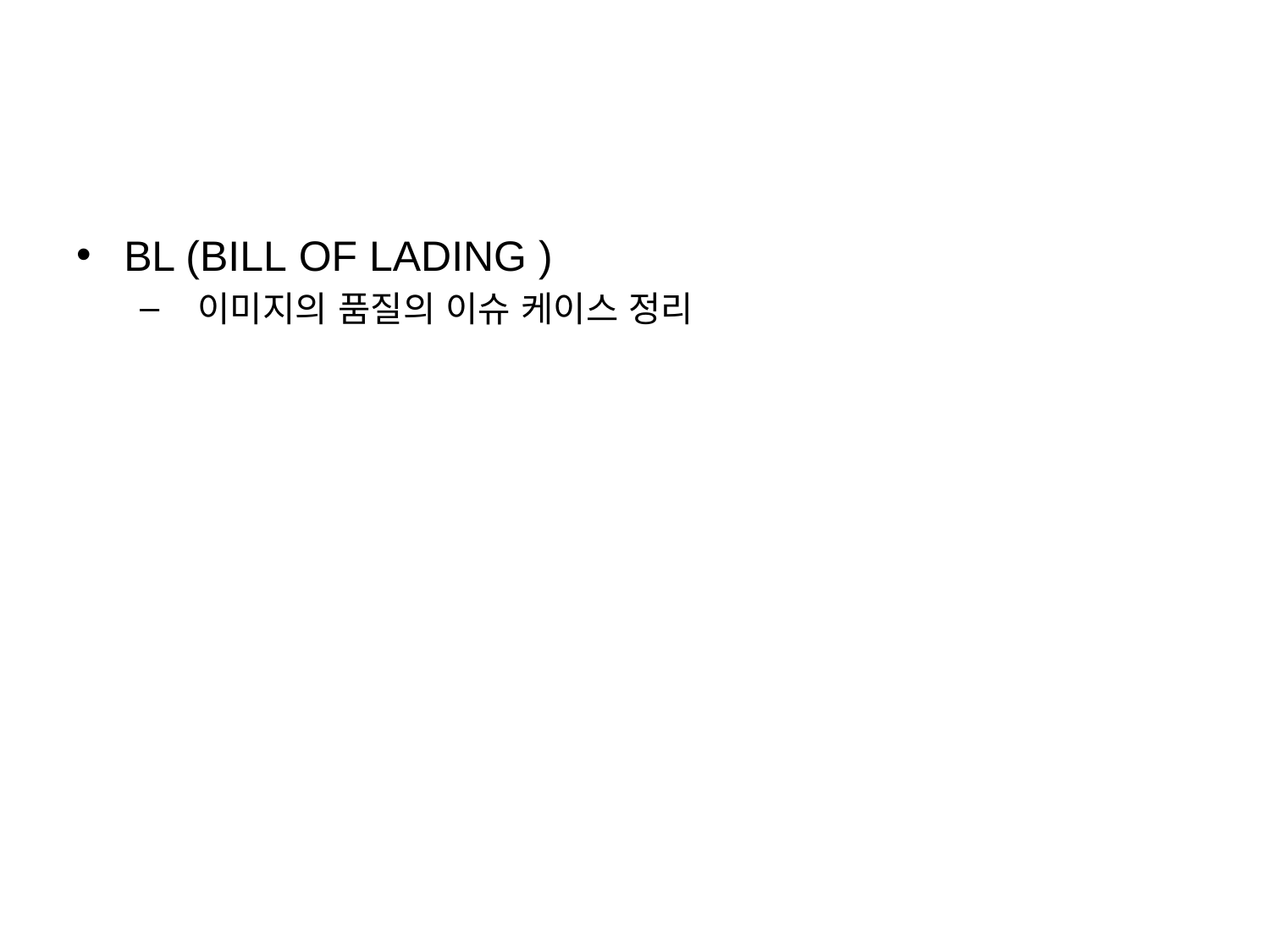

#
BL (BILL OF LADING )
 이미지의 품질의 이슈 케이스 정리